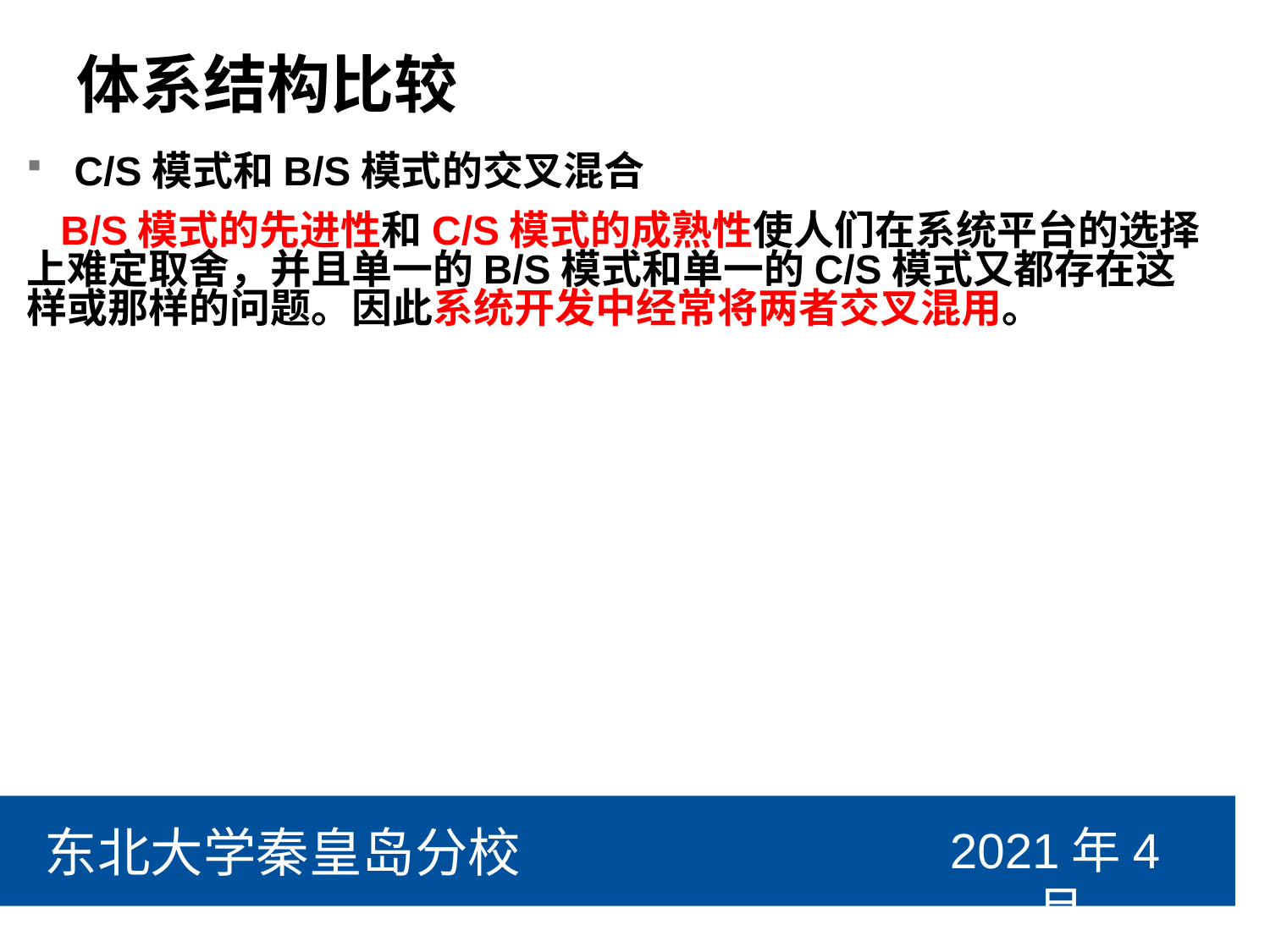

# 体系结构比较
C/S模式和B/S模式的交叉混合
   B/S模式的先进性和C/S模式的成熟性使人们在系统平台的选择上难定取舍，并且单一的B/S模式和单一的C/S模式又都存在这样或那样的问题。因此系统开发中经常将两者交叉混用。